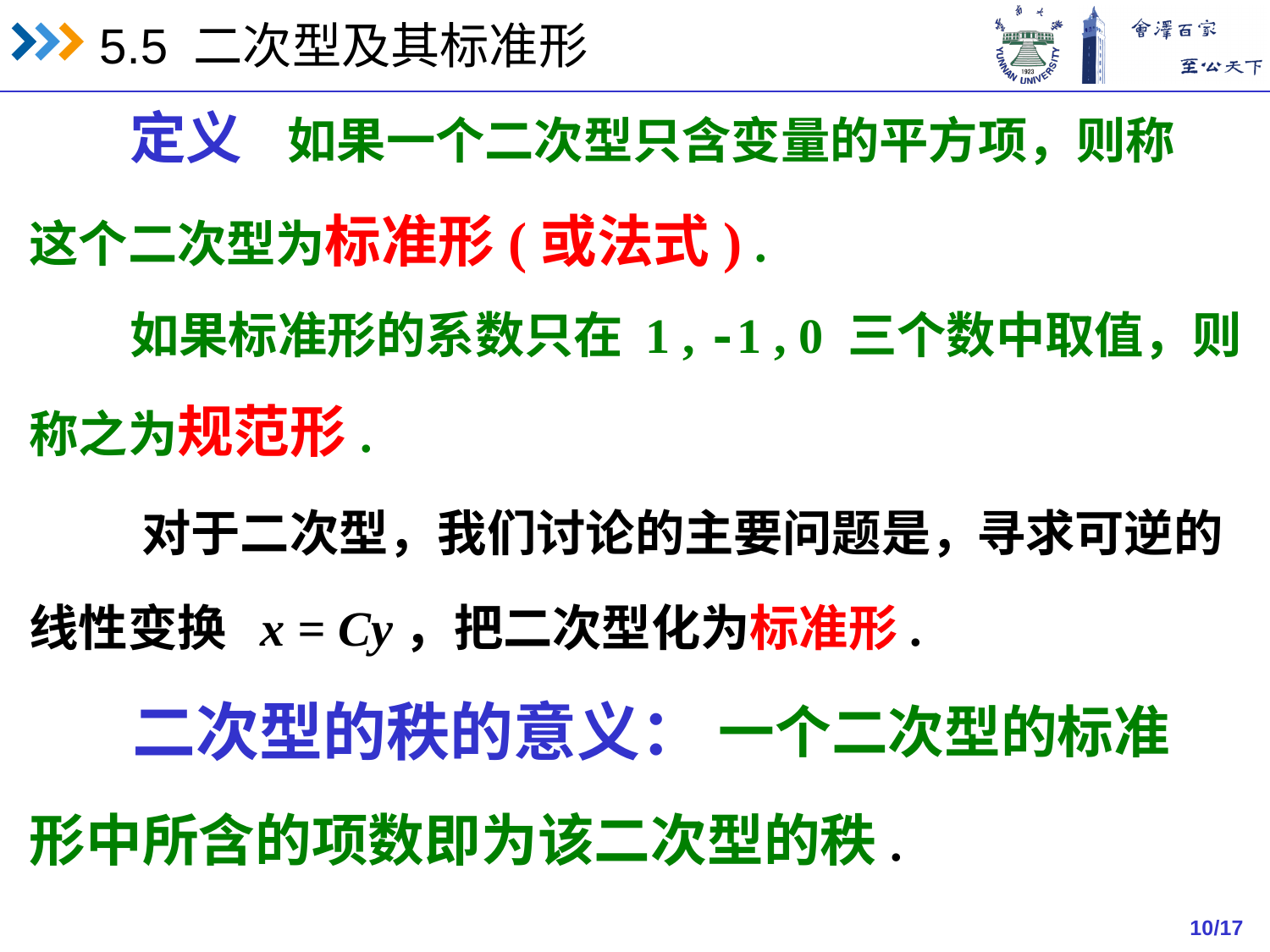

定义    如果一个二次型只含变量的平方项，则称
这个二次型为标准形(或法式) .
如果标准形的系数只在 1 , -1 , 0 三个数中取值，则
称之为规范形.
对于二次型，我们讨论的主要问题是，
寻求可逆的
线性变换  x = Cy，把二次型化为标准形.
二次型的秩的意义：
一个二次型的标准
形中所含的项数即为该二次型的秩.